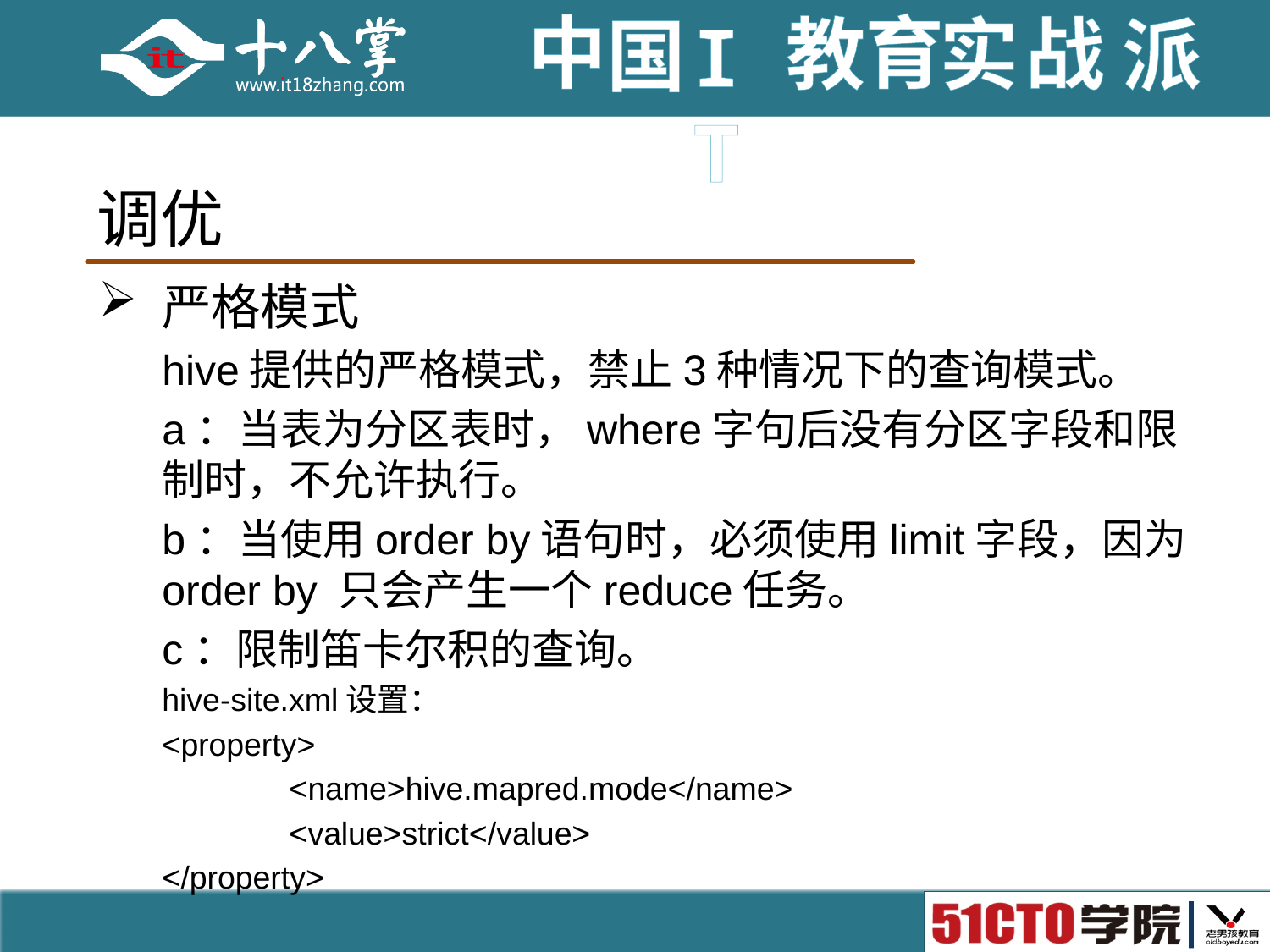

# 调优
严格模式
hive提供的严格模式，禁止3种情况下的查询模式。
a：当表为分区表时，where字句后没有分区字段和限制时，不允许执行。
b：当使用order by语句时，必须使用limit字段，因为order by 只会产生一个reduce任务。
c：限制笛卡尔积的查询。
hive-site.xml设置：
<property>
	<name>hive.mapred.mode</name>
	<value>strict</value>
</property>